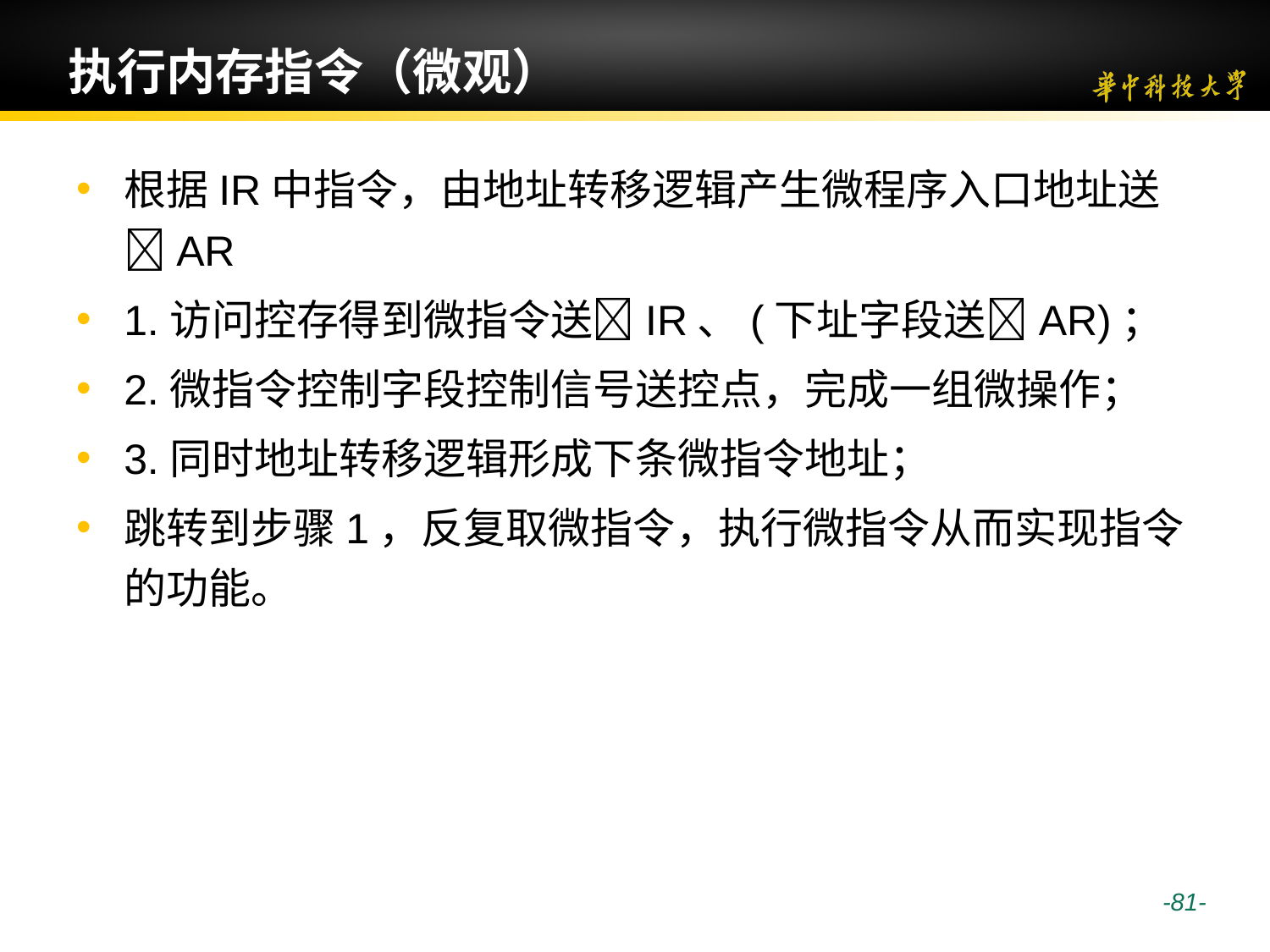

# 执行内存指令（微观）
根据IR中指令，由地址转移逻辑产生微程序入口地址送μAR
1.访问控存得到微指令送μIR、(下址字段送μAR)；
2.微指令控制字段控制信号送控点，完成一组微操作；
3.同时地址转移逻辑形成下条微指令地址；
跳转到步骤1，反复取微指令，执行微指令从而实现指令的功能。
 -81-